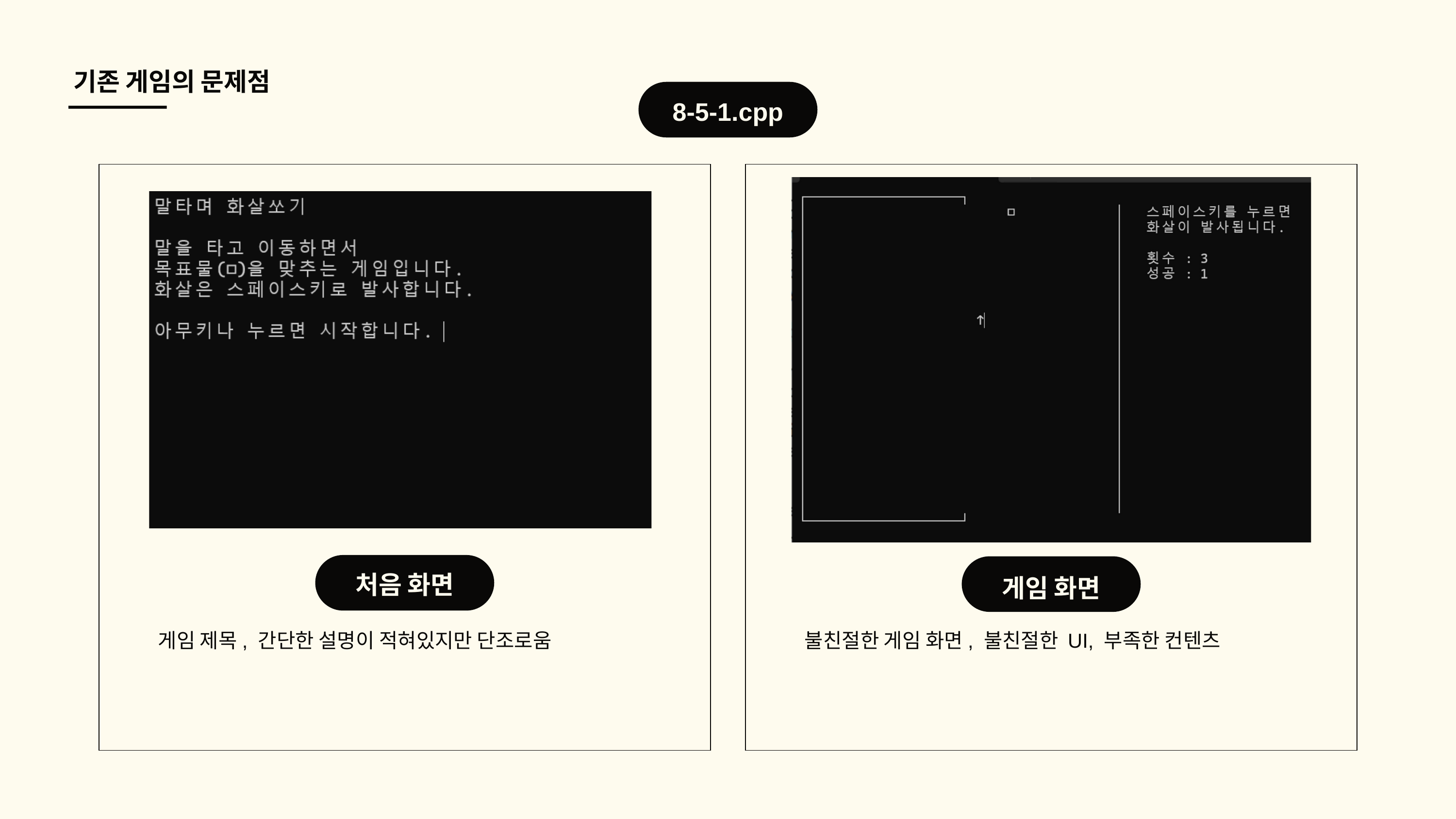

기존 게임의 문제점

8-5-1.cpp

처음 화면
게임 화면
게임 제목, 간단한 설명이 적혀있지만 단조로움
불친절한 게임 화면, 불친절한 UI, 부족한 컨텐츠